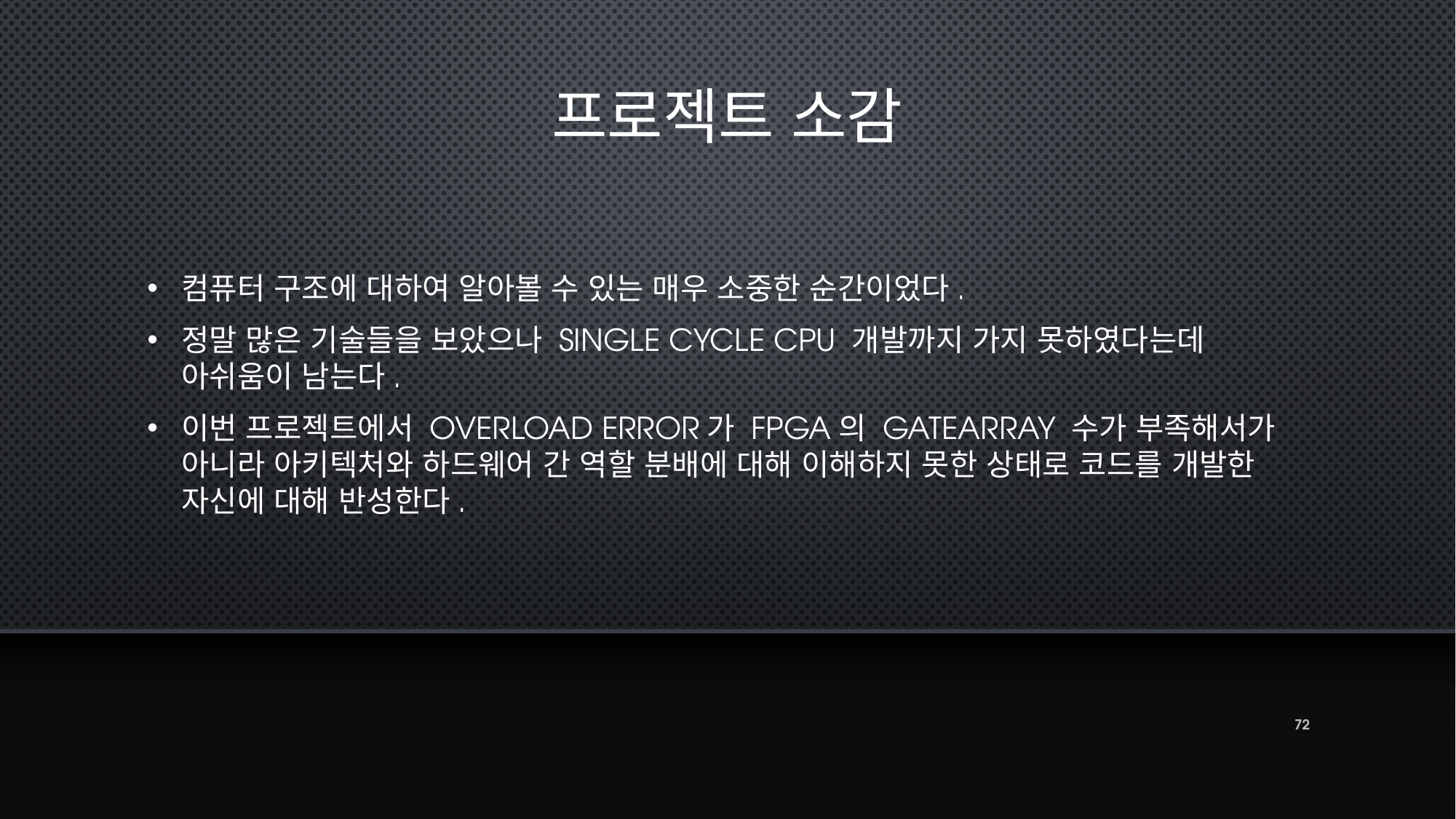

# 프로젝트 소감
컴퓨터 구조에 대하여 알아볼 수 있는 매우 소중한 순간이었다.
정말 많은 기술들을 보았으나 Single Cycle CPU 개발까지 가지 못하였다는데 아쉬움이 남는다.
이번 프로젝트에서 overload Error가 FPGA의 GateArray 수가 부족해서가 아니라 아키텍처와 하드웨어 간 역할 분배에 대해 이해하지 못한 상태로 코드를 개발한 자신에 대해 반성한다.

72